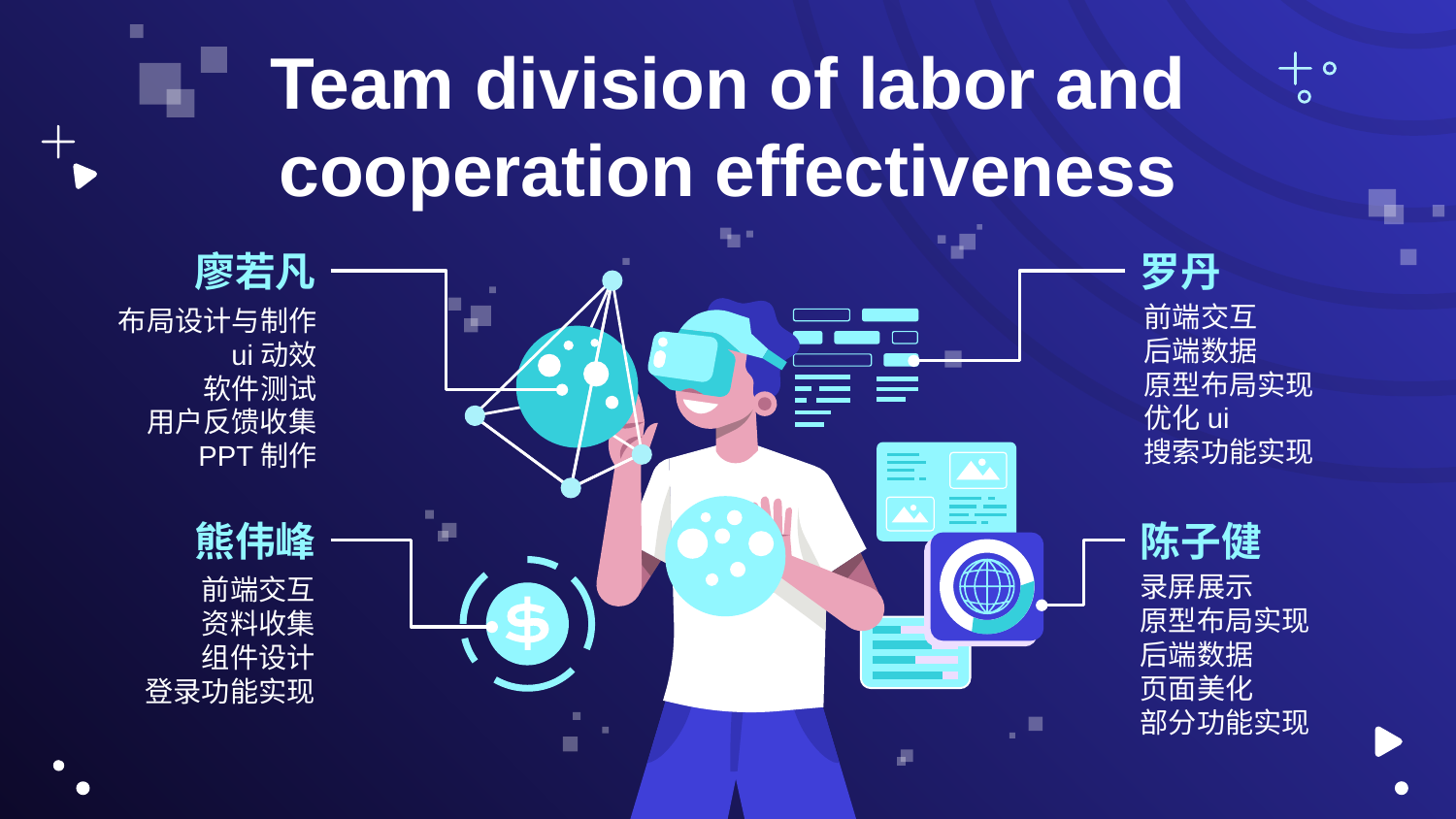

# Team division of labor and cooperation effectiveness

廖若凡
罗丹
前端交互
后端数据
原型布局实现
优化ui
搜索功能实现
布局设计与制作
ui动效
软件测试
用户反馈收集
PPT制作
熊伟峰
陈子健
前端交互
资料收集
组件设计
登录功能实现
录屏展示
原型布局实现
后端数据
页面美化
部分功能实现